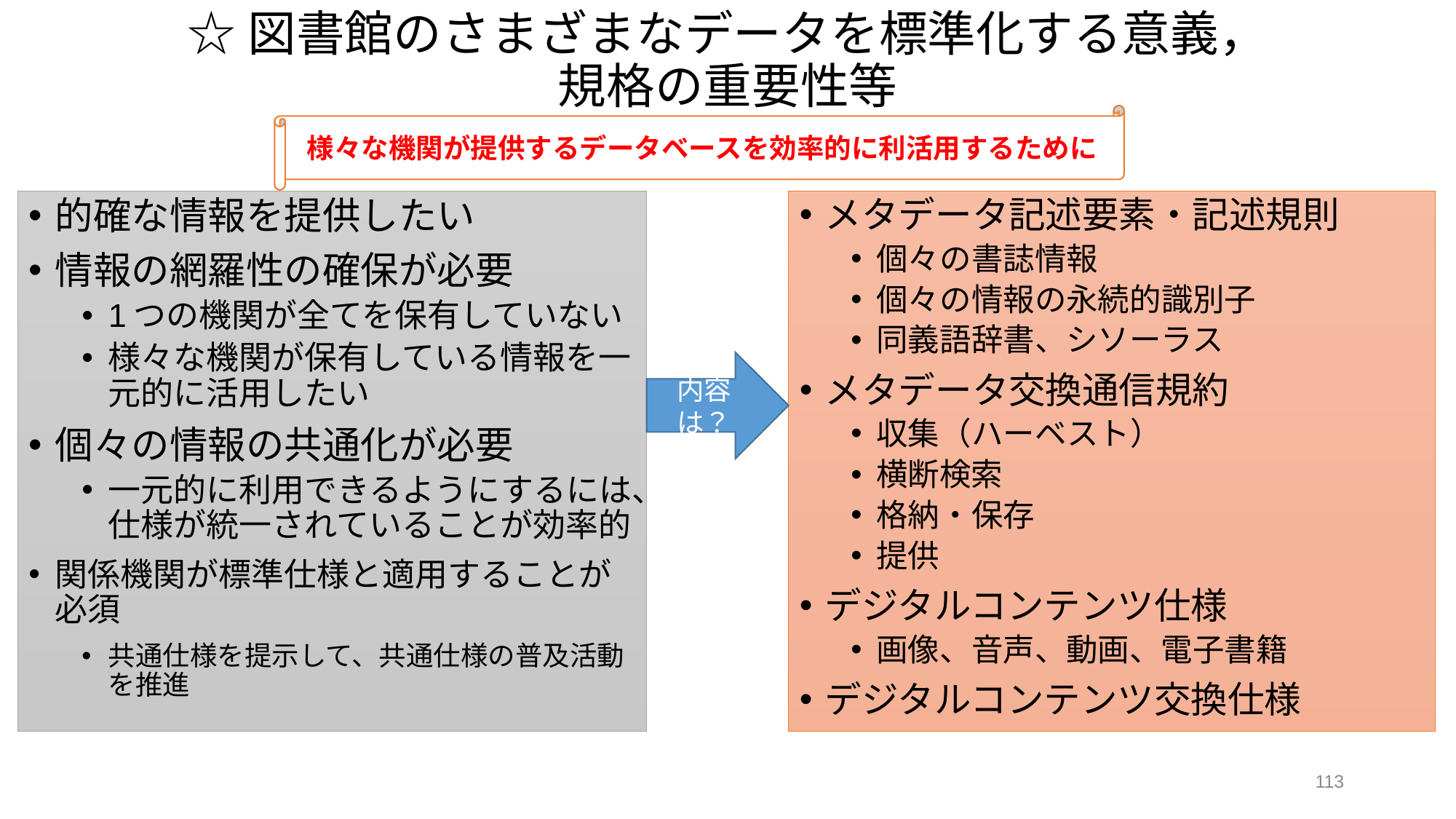

# ☆図書館のさまざまなデータを標準化する意義， 規格の重要性等
様々な機関が提供するデータベースを効率的に利活用するために
的確な情報を提供したい
情報の網羅性の確保が必要
1つの機関が全てを保有していない
様々な機関が保有している情報を一元的に活用したい
個々の情報の共通化が必要
一元的に利用できるようにするには、仕様が統一されていることが効率的
関係機関が標準仕様と適用することが必須
共通仕様を提示して、共通仕様の普及活動を推進
メタデータ記述要素・記述規則
個々の書誌情報
個々の情報の永続的識別子
同義語辞書、シソーラス
メタデータ交換通信規約
収集（ハーベスト）
横断検索
格納・保存
提供
デジタルコンテンツ仕様
画像、音声、動画、電子書籍
デジタルコンテンツ交換仕様

内容は？

113